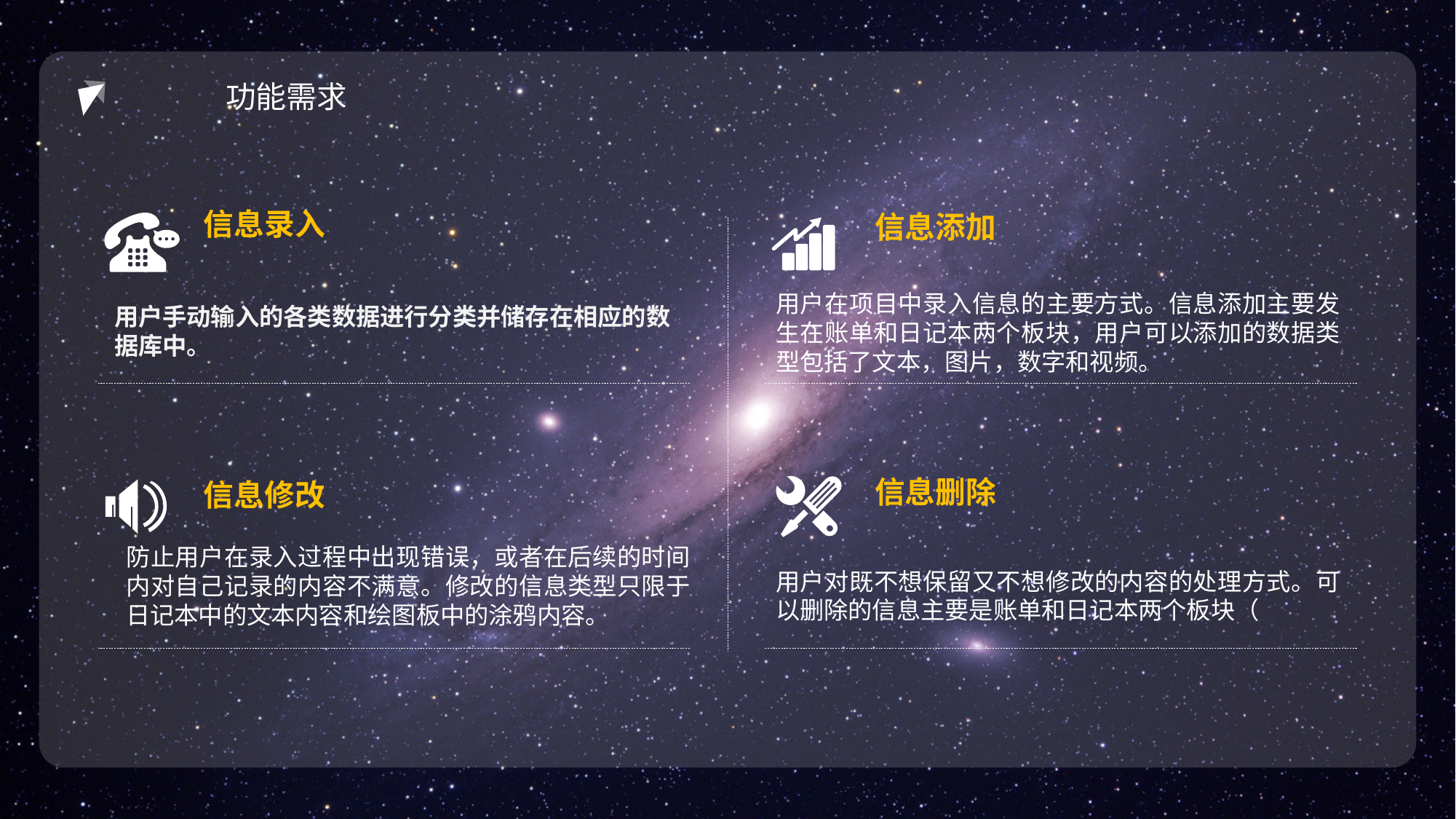

功能需求

信息录入
信息添加

用户在项目中录入信息的主要方式。信息添加主要发生在账单和日记本两个板块，用户可以添加的数据类型包括了文本，图片，数字和视频。
用户手动输入的各类数据进行分类并储存在相应的数据库中。
信息删除
信息修改

防止用户在录入过程中出现错误，或者在后续的时间内对自己记录的内容不满意。修改的信息类型只限于日记本中的文本内容和绘图板中的涂鸦内容。
用户对既不想保留又不想修改的内容的处理方式。可以删除的信息主要是账单和日记本两个板块（